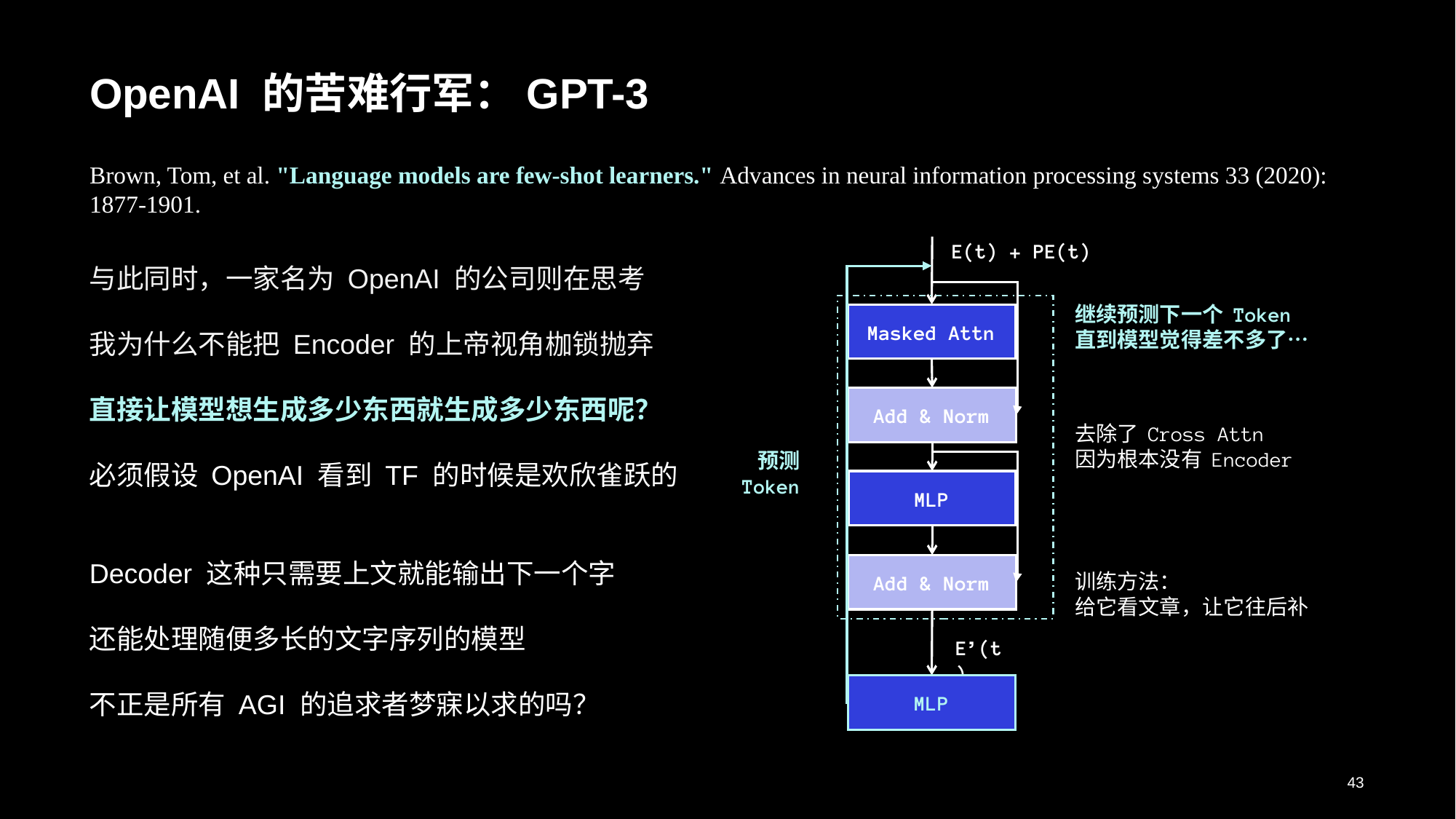

# OpenAI 的苦难行军：GPT-3
Brown, Tom, et al. "Language models are few-shot learners." Advances in neural information processing systems 33 (2020): 1877-1901.
E(t) + PE(t)
与此同时，一家名为 OpenAI 的公司则在思考

我为什么不能把 Encoder 的上帝视角枷锁抛弃

直接让模型想生成多少东西就生成多少东西呢？

必须假设 OpenAI 看到 TF 的时候是欢欣雀跃的

Decoder 这种只需要上文就能输出下一个字

还能处理随便多长的文字序列的模型

不正是所有 AGI 的追求者梦寐以求的吗？

继续预测下一个 Token
直到模型觉得差不多了…
Masked Attn
Add & Norm
去除了 Cross Attn
因为根本没有 Encoder
预测
Token
MLP
Add & Norm
训练方法：
给它看文章，让它往后补
E’(t)
MLP
43